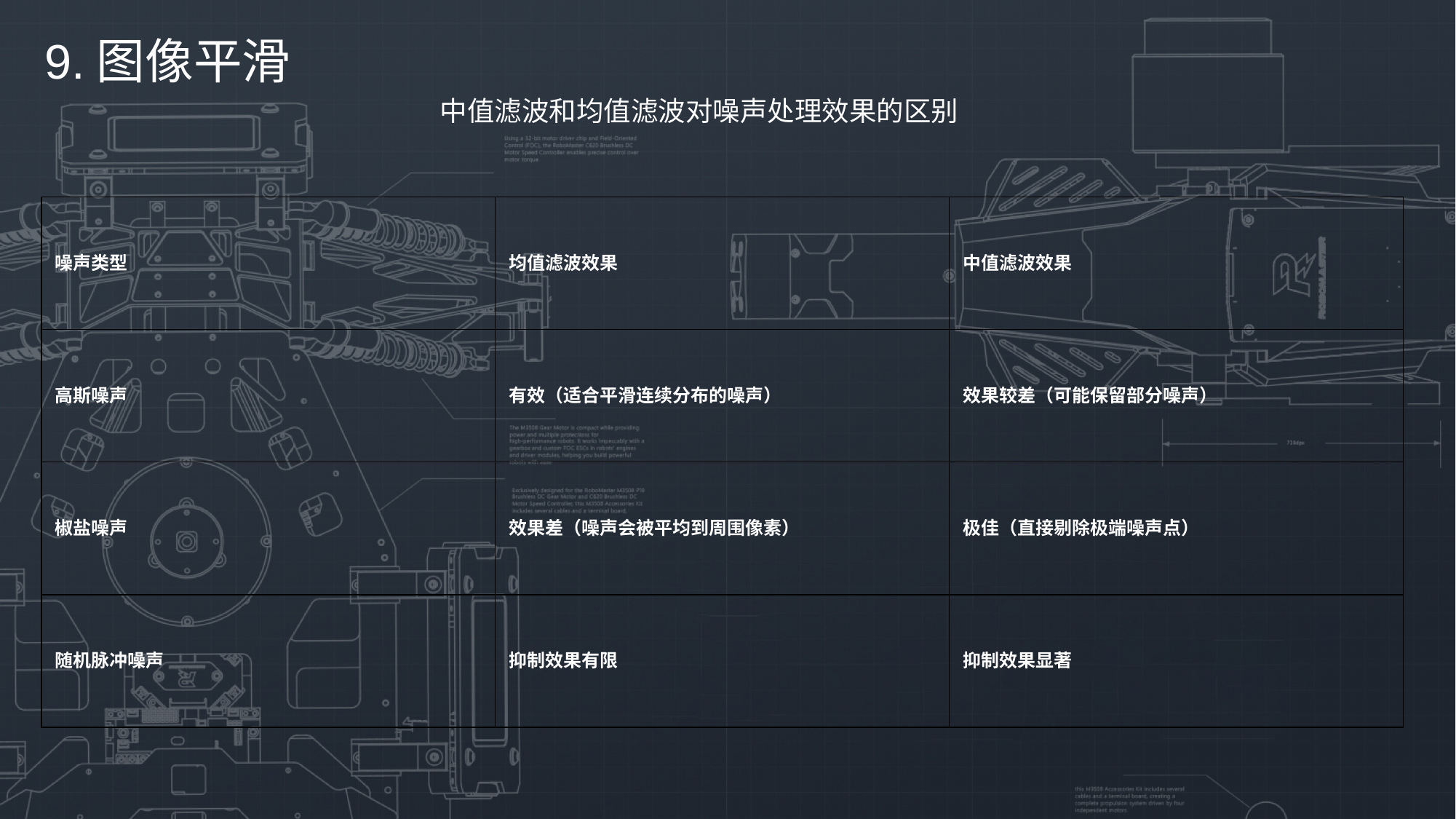

9.图像平滑
中值滤波和均值滤波对噪声处理效果的区别
| 噪声类型 | 均值滤波效果 | 中值滤波效果 |
| --- | --- | --- |
| 高斯噪声 | 有效（适合平滑连续分布的噪声） | 效果较差（可能保留部分噪声） |
| 椒盐噪声 | 效果差（噪声会被平均到周围像素） | 极佳（直接剔除极端噪声点） |
| 随机脉冲噪声 | 抑制效果有限 | 抑制效果显著 |